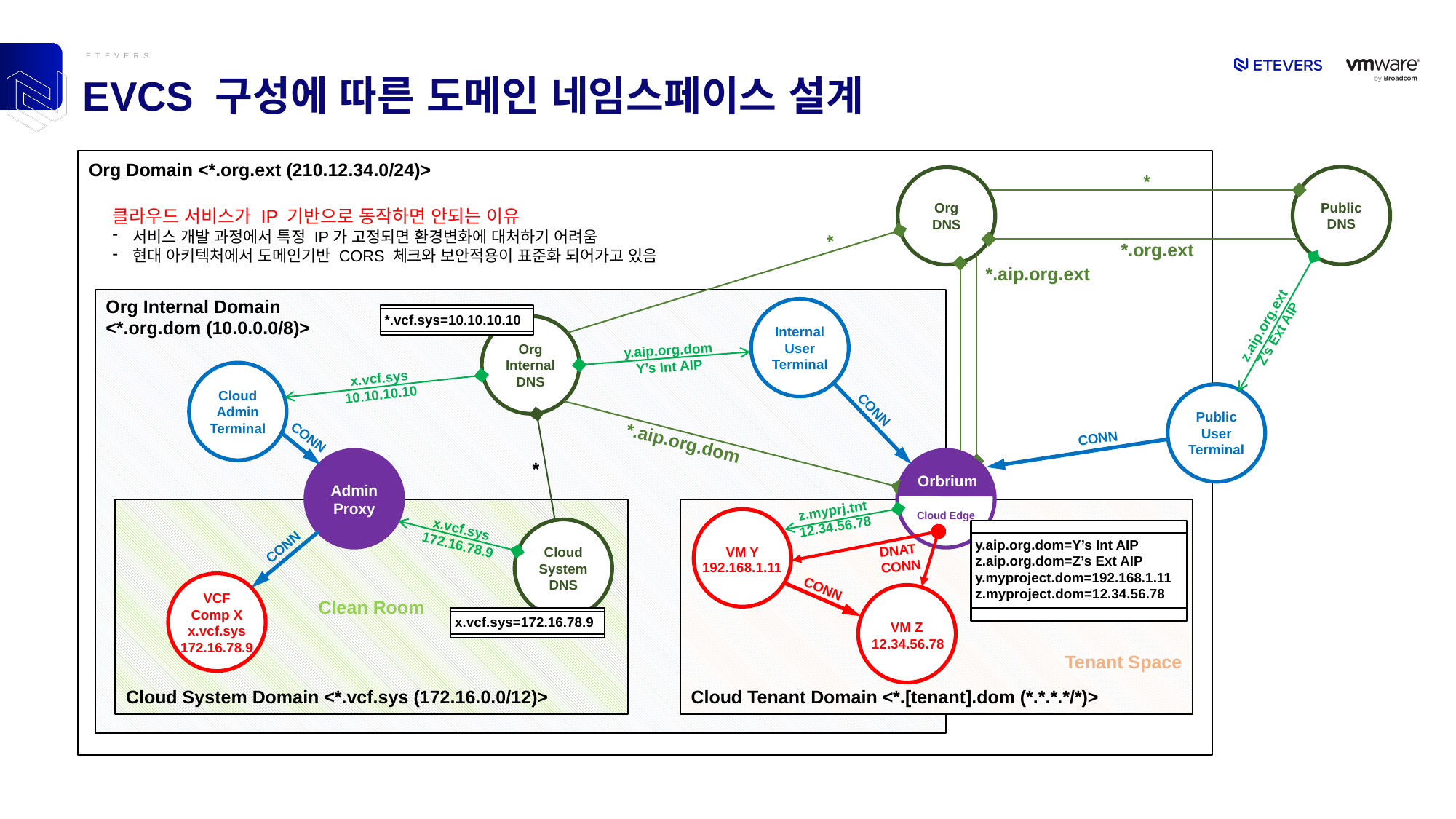

# EVCS 구성에 따른 도메인 네임스페이스 설계

Org Domain <*.org.ext (210.12.34.0/24)>
*
Public
DNS
Org
DNS
클라우드 서비스가 IP 기반으로 동작하면 안되는 이유
서비스 개발 과정에서 특정 IP가 고정되면 환경변화에 대처하기 어려움
현대 아키텍처에서 도메인기반 CORS 체크와 보안적용이 표준화 되어가고 있음
*
*
*.org.ext
*.aip.org.ext

Org Internal Domain
<*.org.dom (10.0.0.0/8)>
Internal
User
Terminal

*.vcf.sys=10.10.10.10
z.aip.org.ext
Z’s Ext AIP
Org
Internal
DNS
y.aip.org.dom
Y’s Int AIP
Cloud
Admin
Terminal
x.vcf.sys
10.10.10.10
Public
User
Terminal
CONN
CONN
CONN
*.aip.org.dom

Admin
Proxy
Cloud Edge
*
Orbrium
z.myprj.tnt
12.34.56.78
Clean Room

Tenant Space
VM Y

x.vcf.sys
172.16.78.9
Cloud
System
DNS

y.aip.org.dom=Y’s Int AIP
z.aip.org.dom=Z’s Ext AIP
y.myproject.dom=192.168.1.11
z.myproject.dom=12.34.56.78
CONN
DNAT
CONN
192.168.1.11

CONN
VCF
Comp X
x.vcf.sys
172.16.78.9
VM Z

x.vcf.sys=172.16.78.9
12.34.56.78
Cloud System Domain <*.vcf.sys (172.16.0.0/12)>
Cloud Tenant Domain <*.[tenant].dom (*.*.*.*/*)>